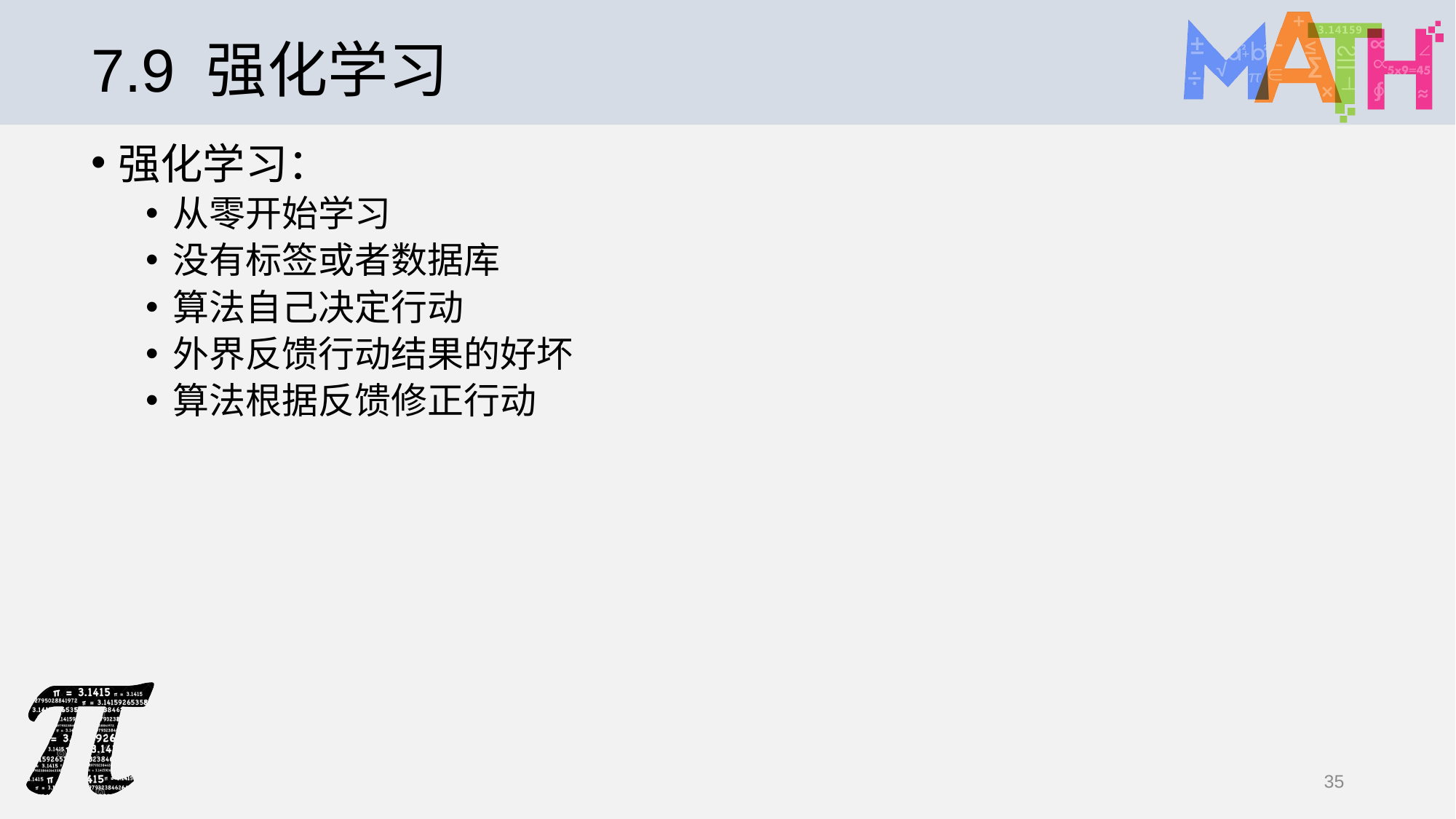

# 7.9 强化学习
强化学习：
从零开始学习
没有标签或者数据库
算法自己决定行动
外界反馈行动结果的好坏
算法根据反馈修正行动

35